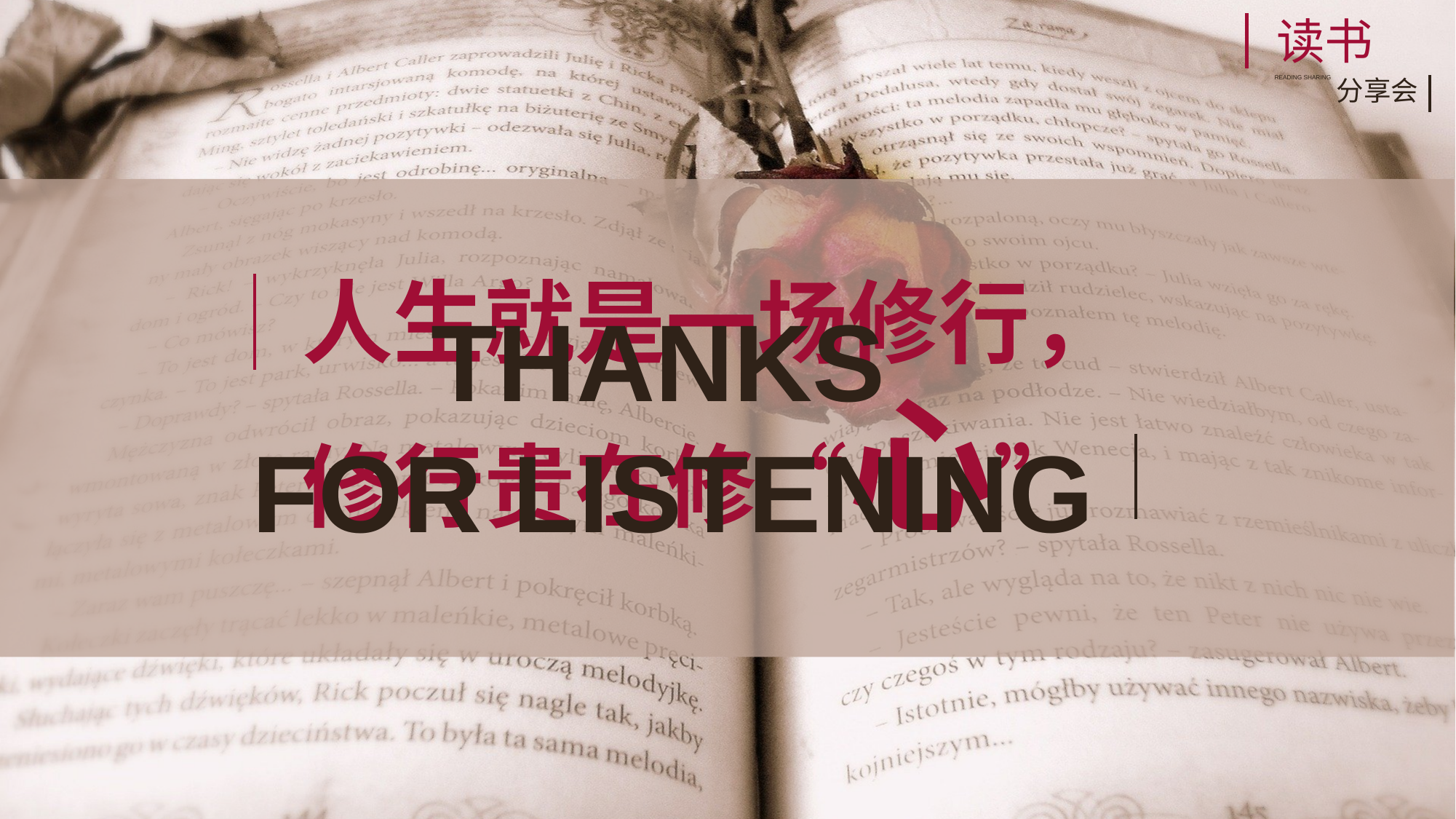

读书
READING SHARING
分享会

人生就是一场修行，
修行贵在修“心”
THANKS
FOR LISTENING